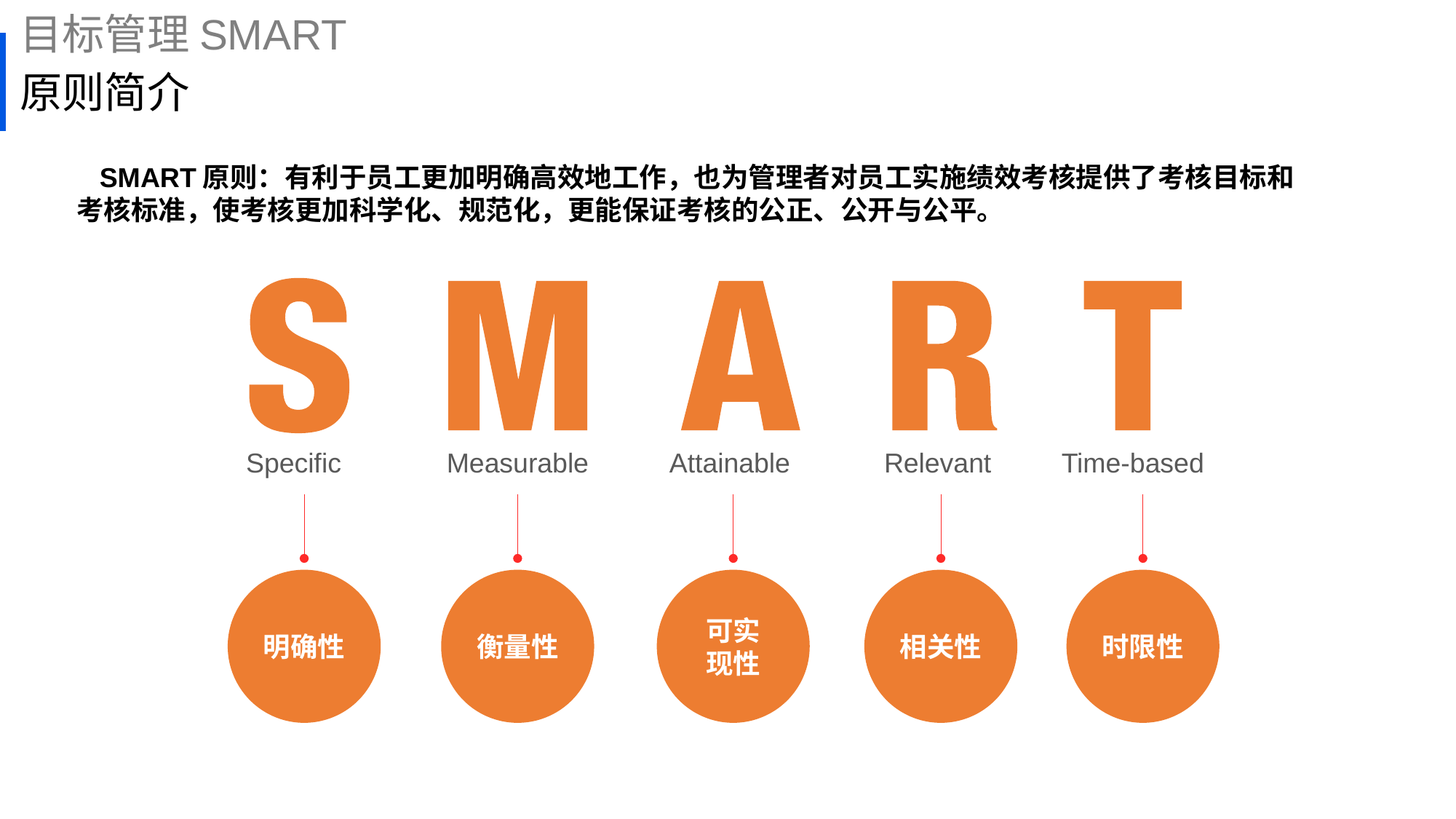

目标管理SMART
# 原则简介
   SMART原则：有利于员工更加明确高效地工作，也为管理者对员工实施绩效考核提供了考核目标和考核标准，使考核更加科学化、规范化，更能保证考核的公正、公开与公平。

Specific
Measurable
Attainable
Relevant
Time-based
明确性
衡量性
可实
现性
相关性
时限性